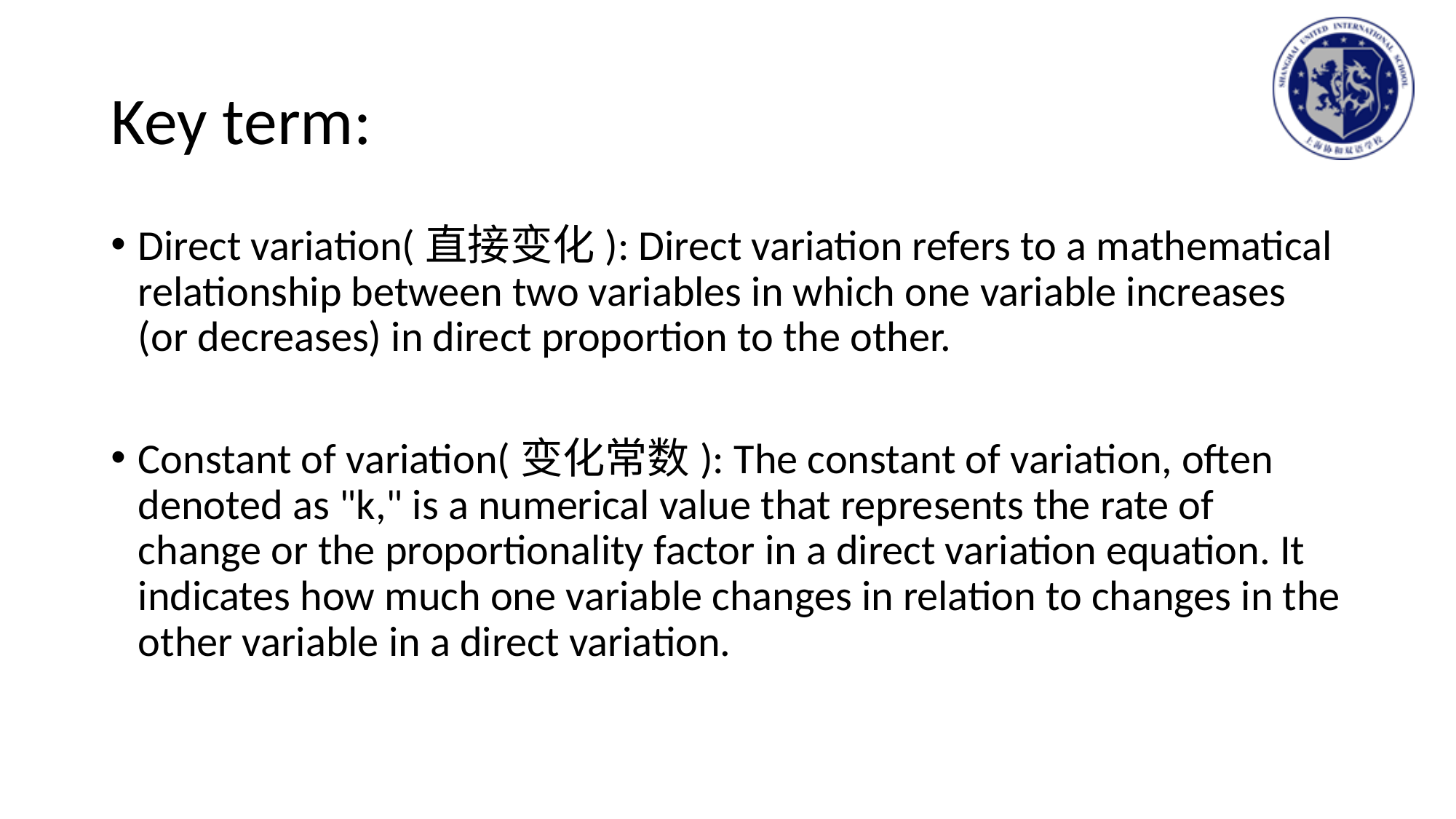

# Key term:
Direct variation(直接变化): Direct variation refers to a mathematical relationship between two variables in which one variable increases (or decreases) in direct proportion to the other.

Constant of variation(变化常数): The constant of variation, often denoted as "k," is a numerical value that represents the rate of change or the proportionality factor in a direct variation equation. It indicates how much one variable changes in relation to changes in the other variable in a direct variation.